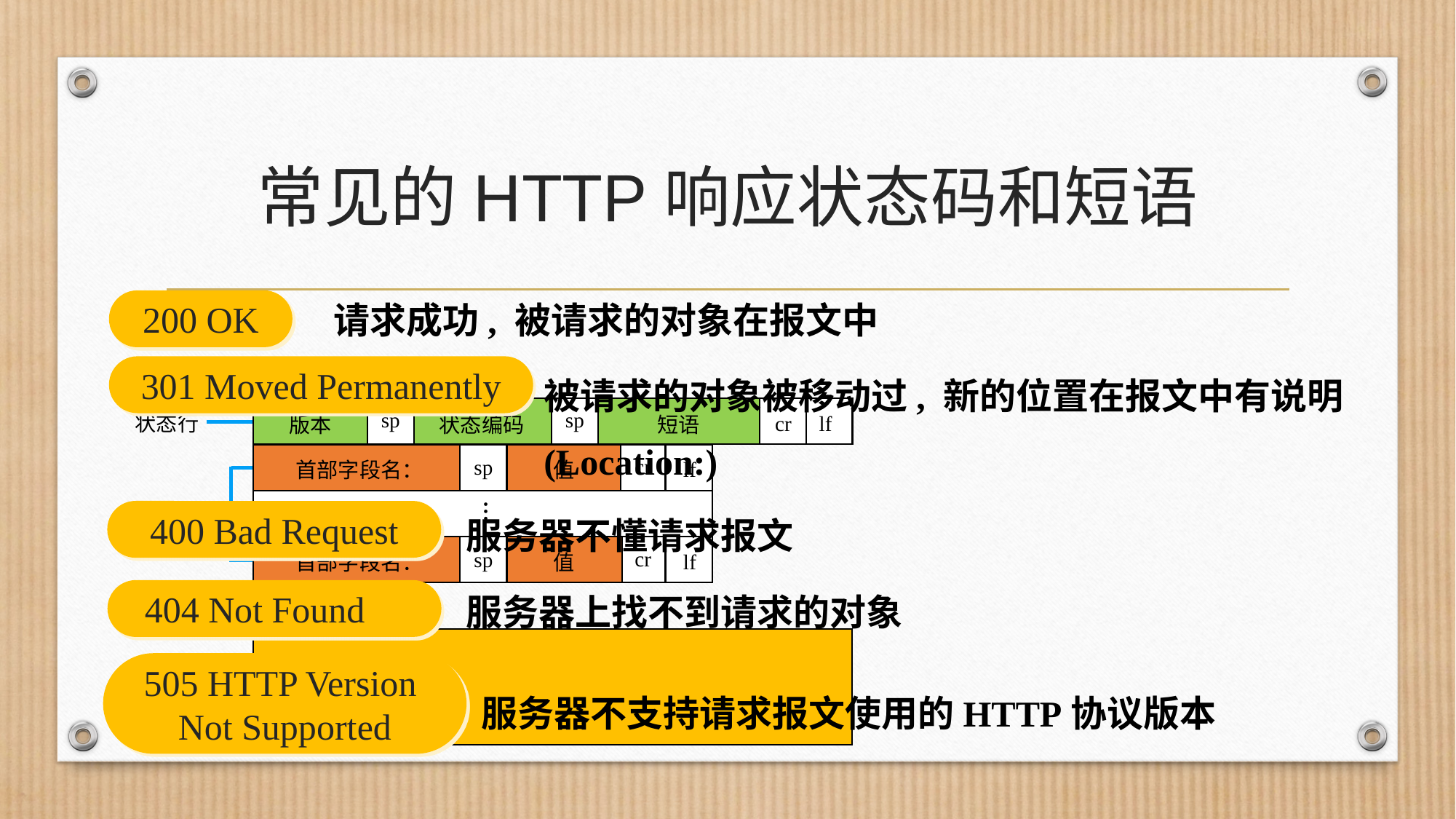

# 常见的HTTP响应状态码和短语
200 OK
请求成功, 被请求的对象在报文中
被请求的对象被移动过, 新的位置在报文中有说明 (Location:)
301 Moved Permanently

版本
sp

状态编码
sp

短语

cr

lf
状态行

首部字段名：

sp

值

cr

lf

…
首部行

首部字段名：

sp

值

cr

lf

cr

lf
空行

实体主体
服务器不懂请求报文
400 Bad Request
服务器上找不到请求的对象
  404 Not Found
505 HTTP Version
Not Supported
服务器不支持请求报文使用的HTTP协议版本